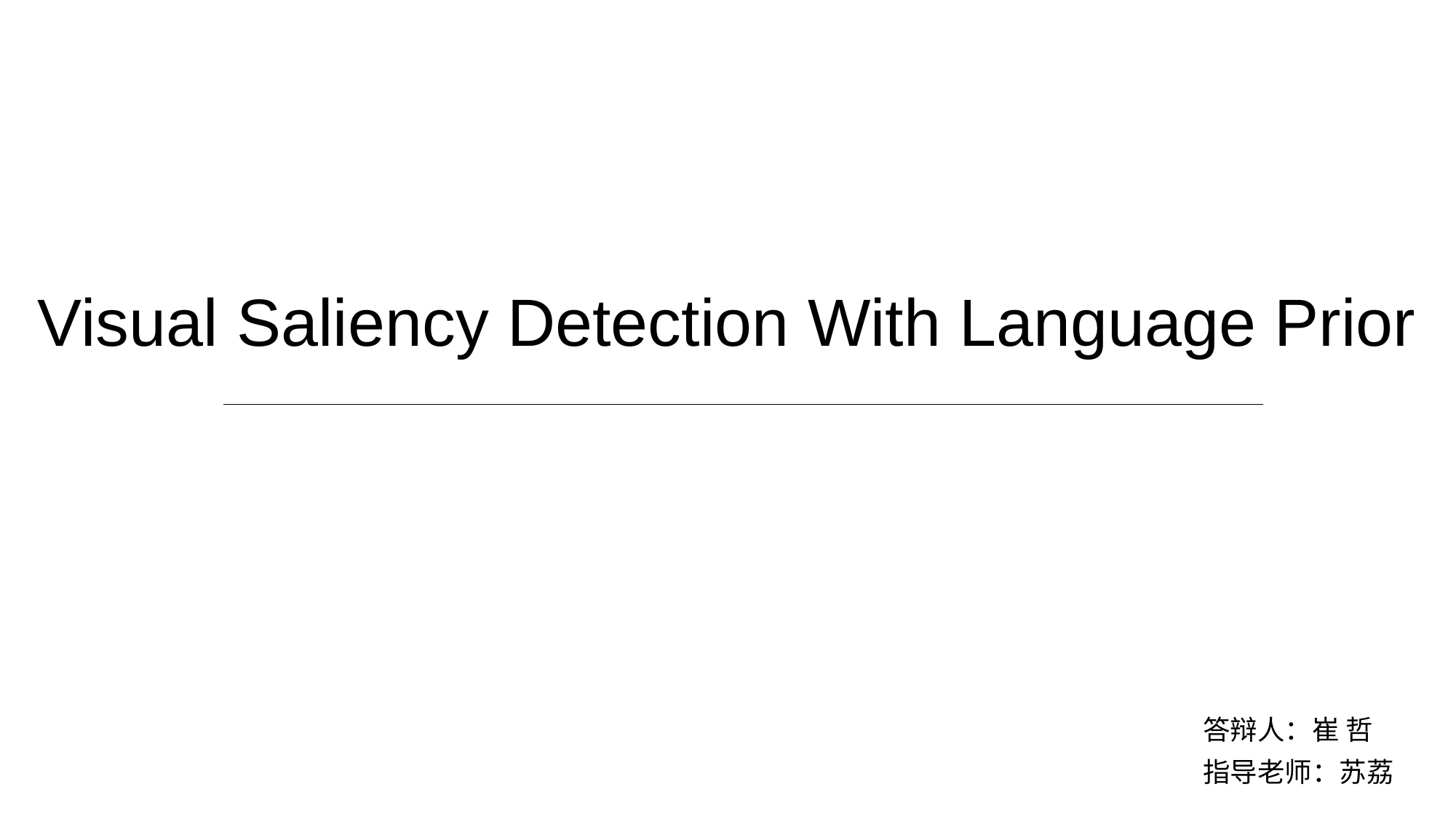

Visual Saliency Detection With Language Prior
答辩人：崔 哲
指导老师：苏荔